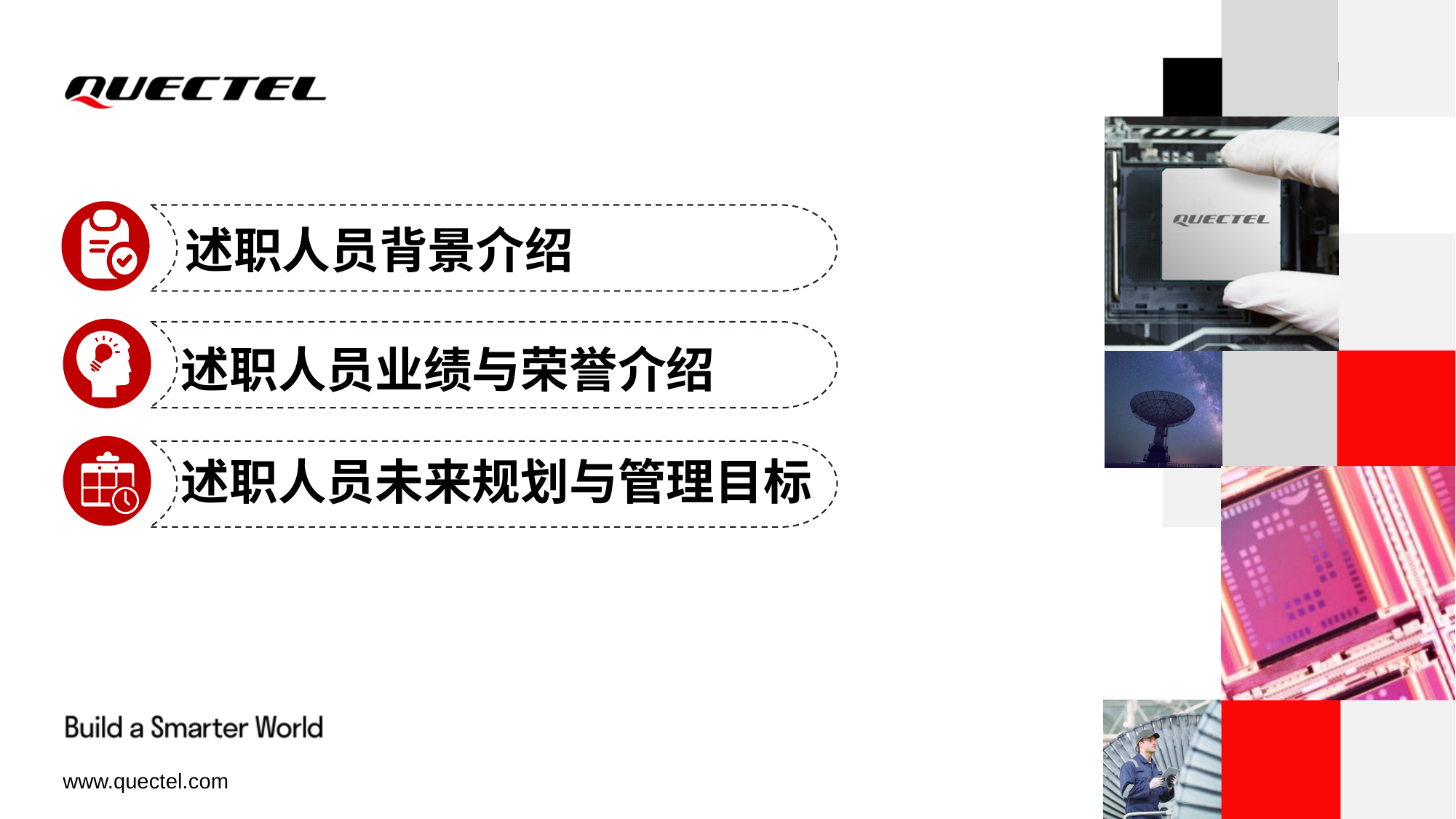

述职人员背景介绍

述职人员业绩与荣誉介绍

述职人员未来规划与管理目标